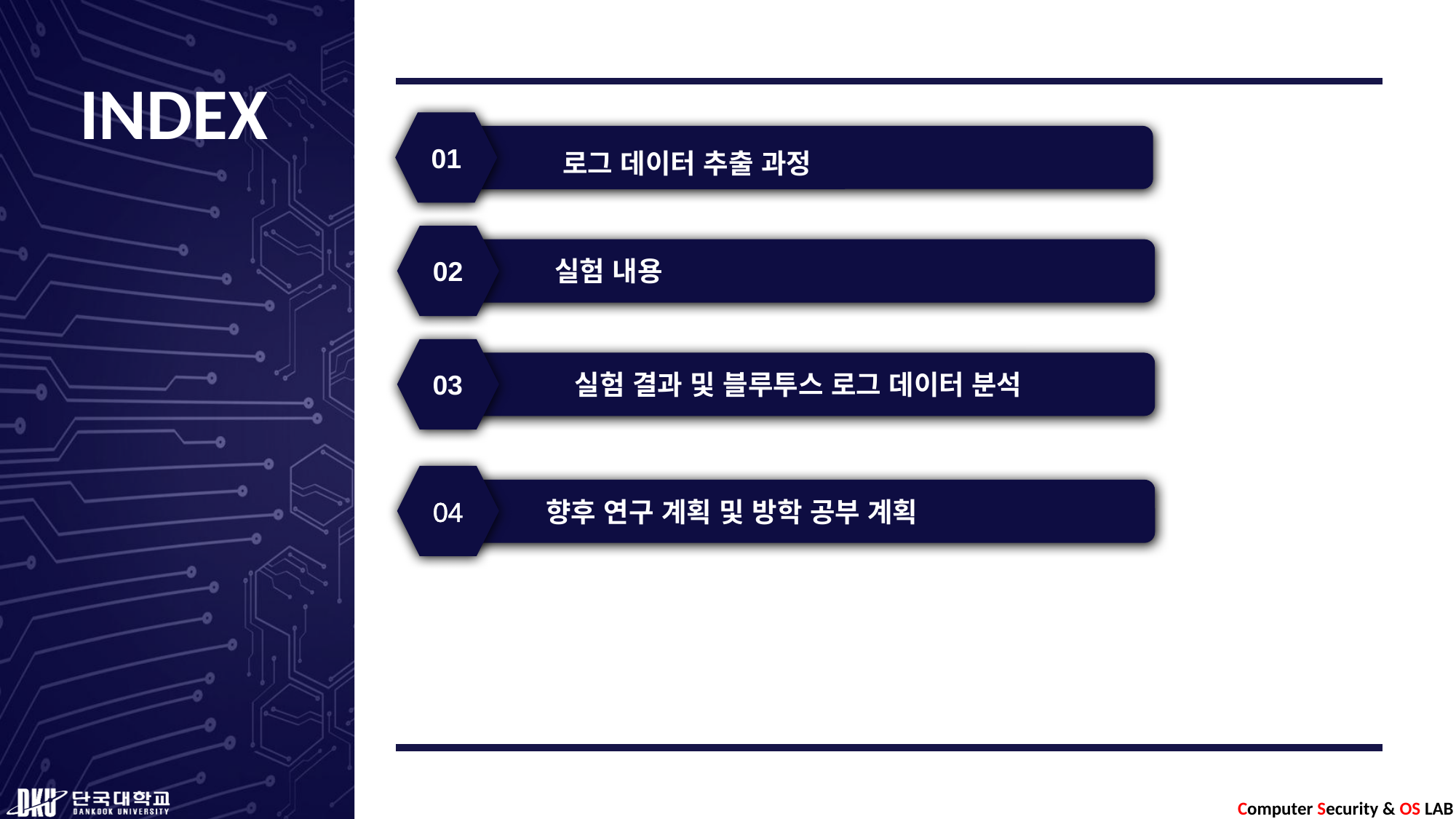

01
로그 데이터 추출 과정

02
실험 내용

03
실험 결과 및 블루투스 로그 데이터 분석
04
향후 연구 계획 및 방학 공부 계획